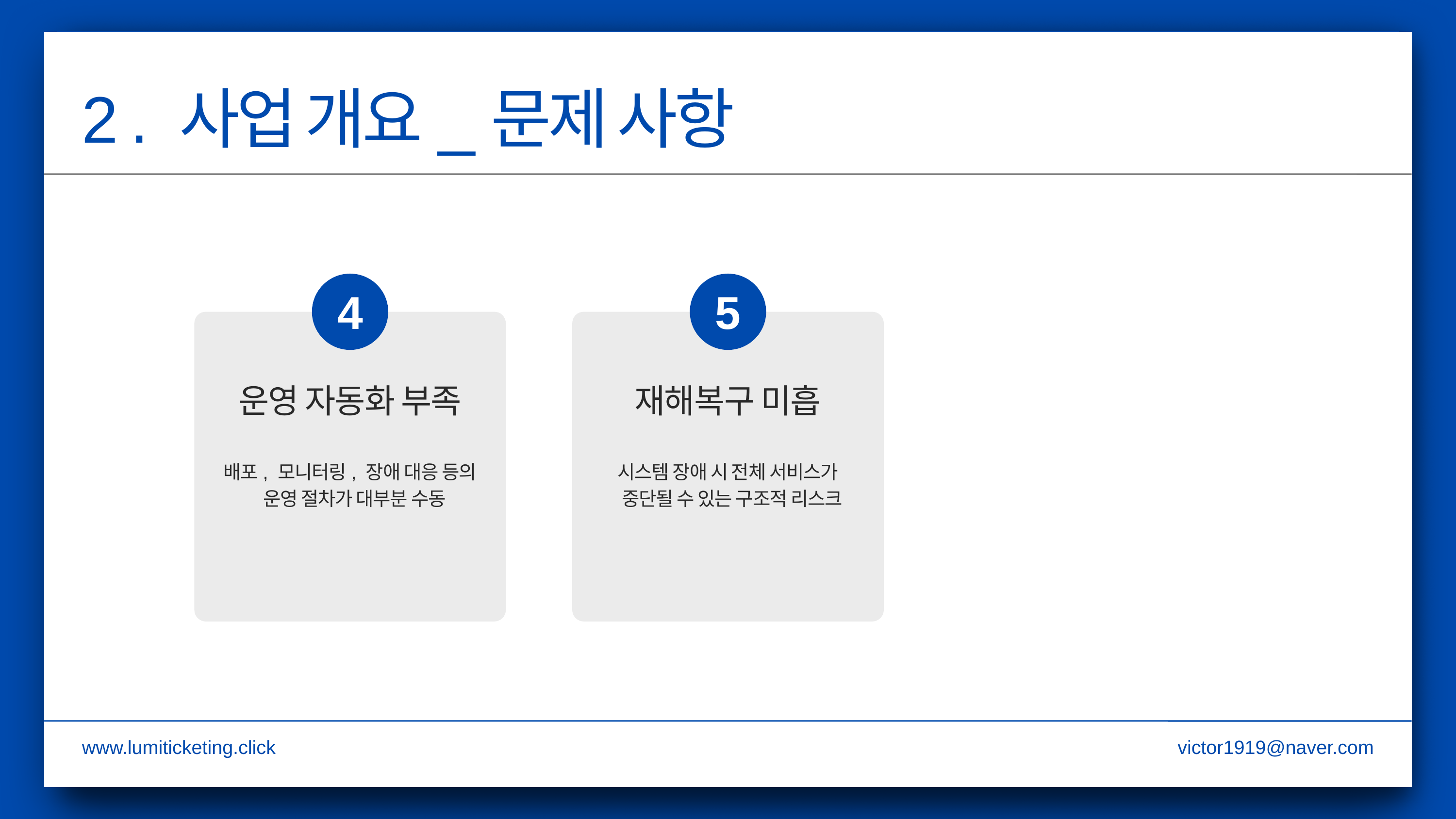

2 . 사업 개요_문제 사항

4
5

운영 자동화 부족
재해복구 미흡
배포, 모니터링, 장애 대응 등의
 운영 절차가 대부분 수동
시스템 장애 시 전체 서비스가
 중단될 수 있는 구조적 리스크

www.lumiticketing.click
victor1919@naver.com